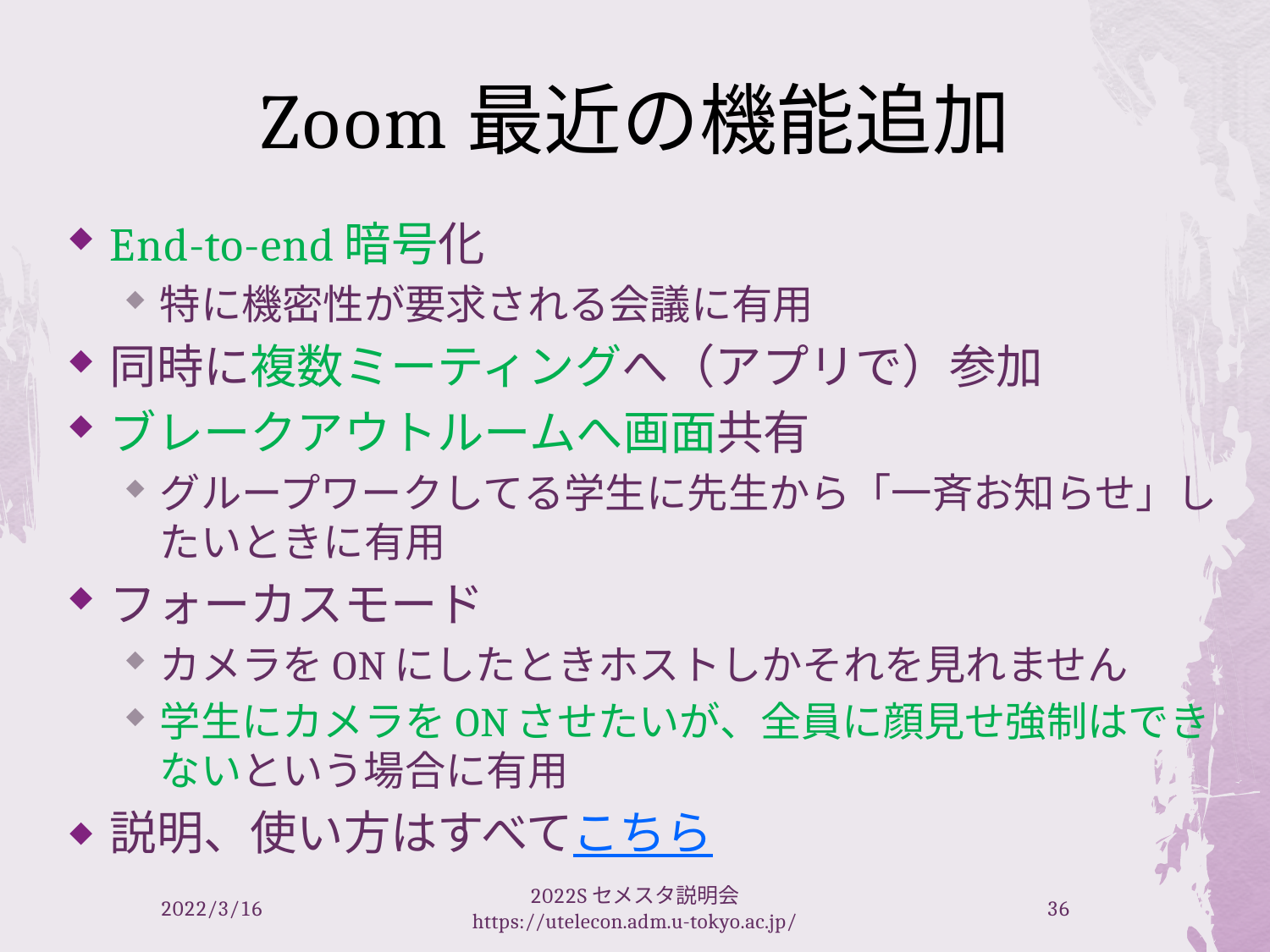

# Zoom最近の機能追加
End-to-end暗号化
特に機密性が要求される会議に有用
同時に複数ミーティングへ（アプリで）参加
ブレークアウトルームへ画面共有
グループワークしてる学生に先生から「一斉お知らせ」したいときに有用
フォーカスモード
カメラをONにしたときホストしかそれを見れません
学生にカメラをONさせたいが、全員に顔見せ強制はできないという場合に有用
説明、使い方はすべてこちら
2022/3/16
2022Sセメスタ説明会 https://utelecon.adm.u-tokyo.ac.jp/
36